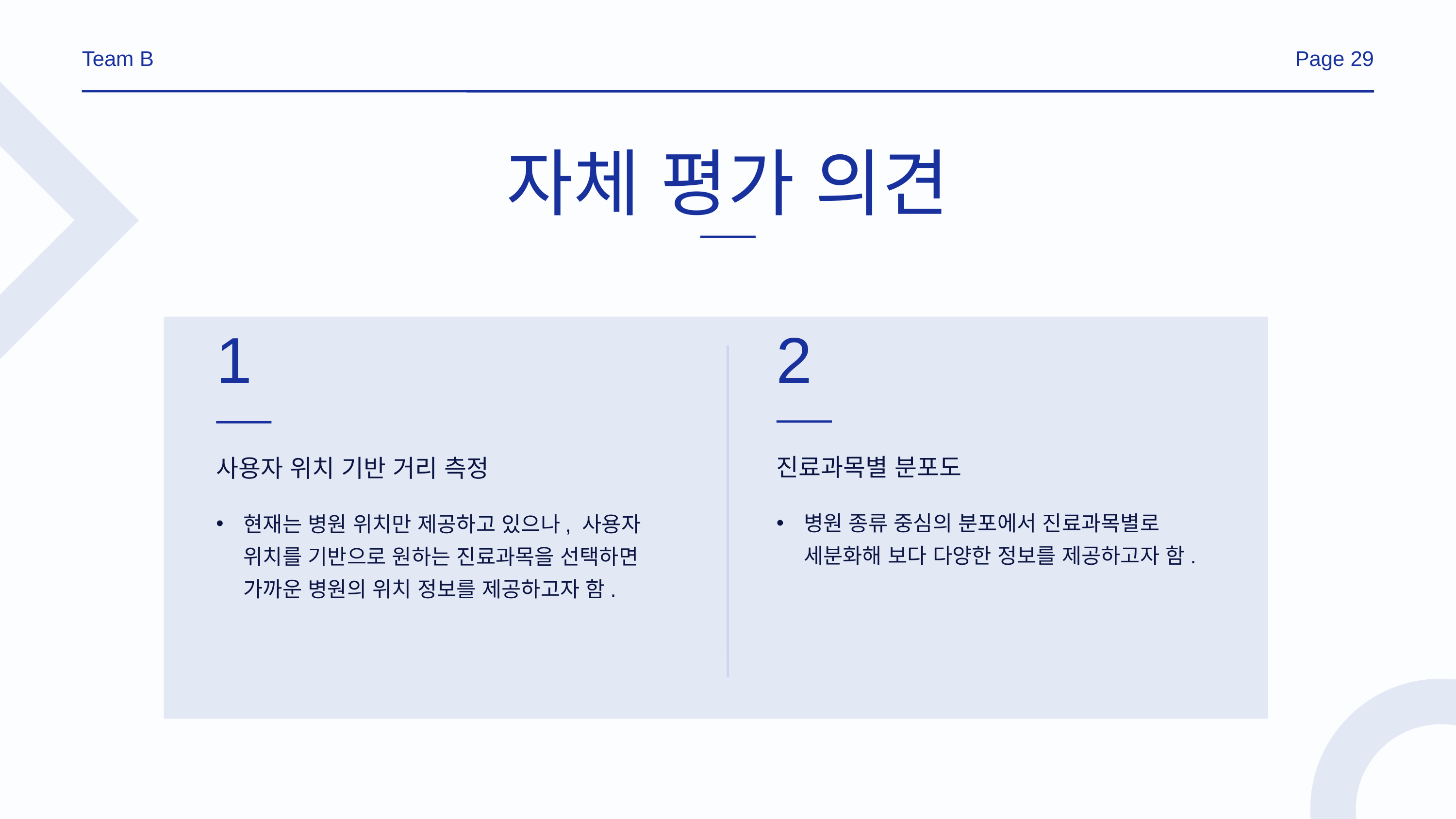

Team B
Page 29

자체 평가 의견

1
2

진료과목별 분포도
사용자 위치 기반 거리 측정
병원 종류 중심의 분포에서 진료과목별로 세분화해 보다 다양한 정보를 제공하고자 함.
현재는 병원 위치만 제공하고 있으나, 사용자 위치를 기반으로 원하는 진료과목을 선택하면 가까운 병원의 위치 정보를 제공하고자 함.